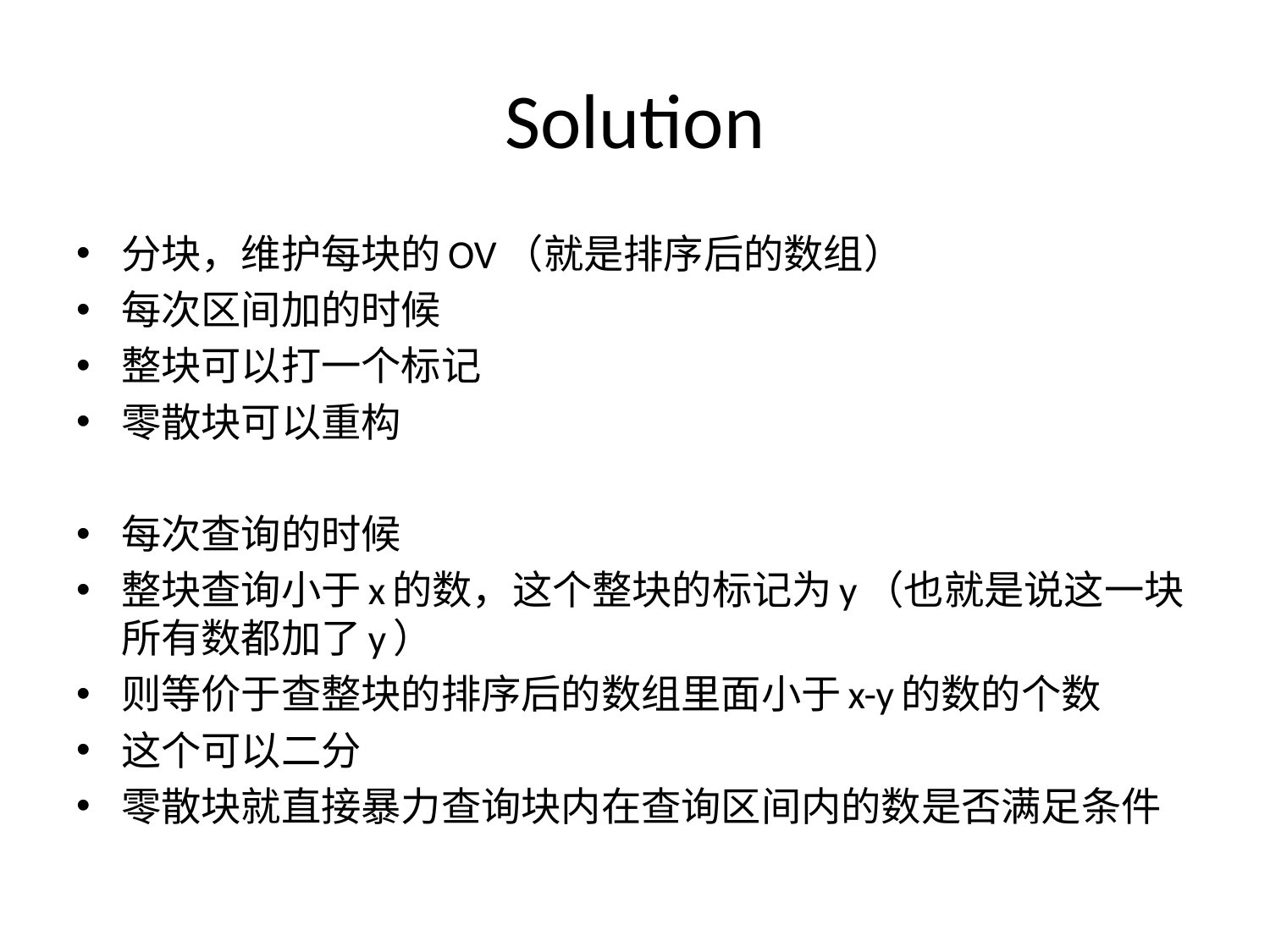

# Solution
分块，维护每块的OV（就是排序后的数组）
每次区间加的时候
整块可以打一个标记
零散块可以重构

每次查询的时候
整块查询小于x的数，这个整块的标记为y（也就是说这一块所有数都加了y）
则等价于查整块的排序后的数组里面小于x-y的数的个数
这个可以二分
零散块就直接暴力查询块内在查询区间内的数是否满足条件